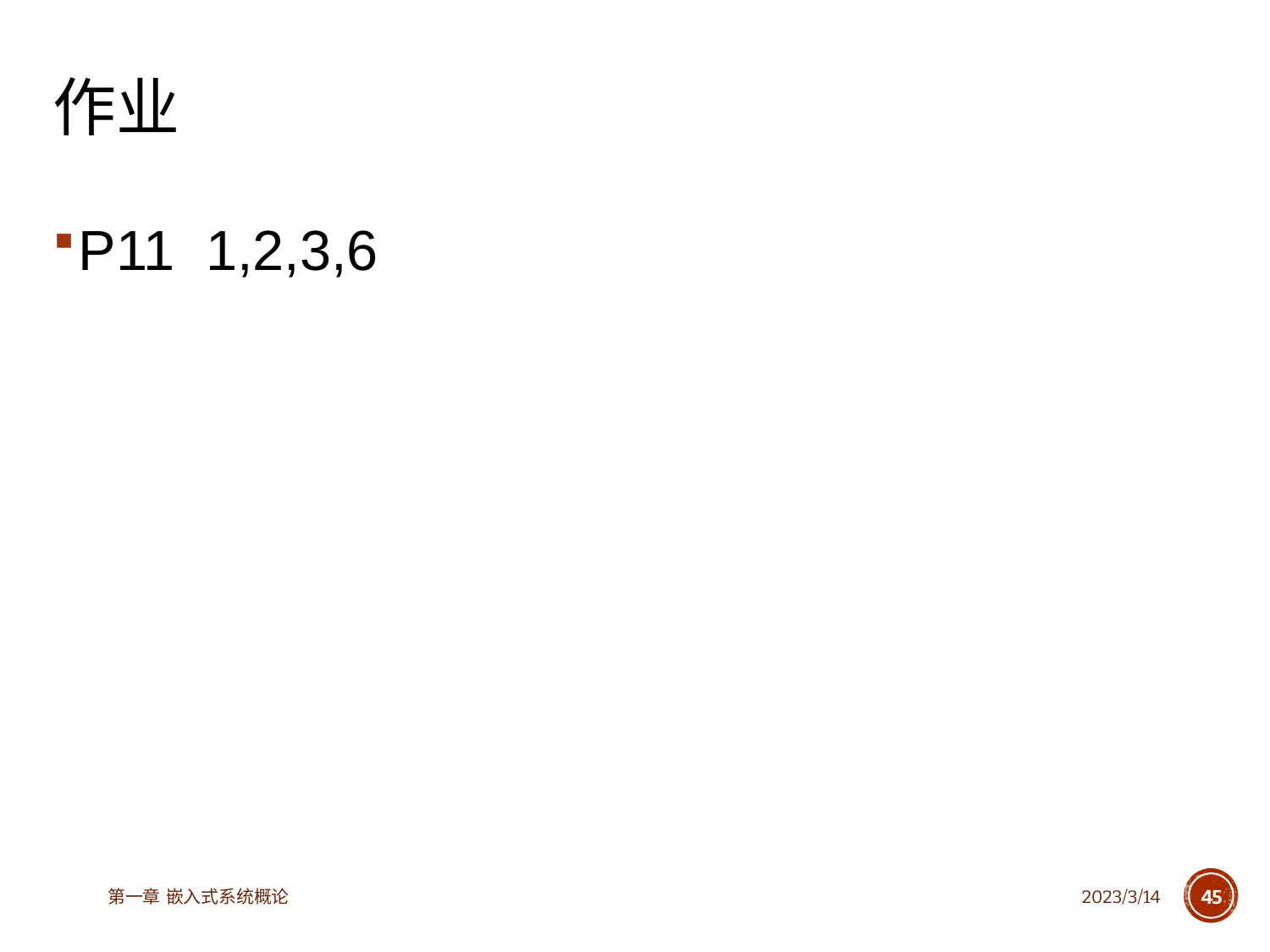

# 作业
P11  1,2,3,6
第一章 嵌入式系统概论
2023/3/14
45